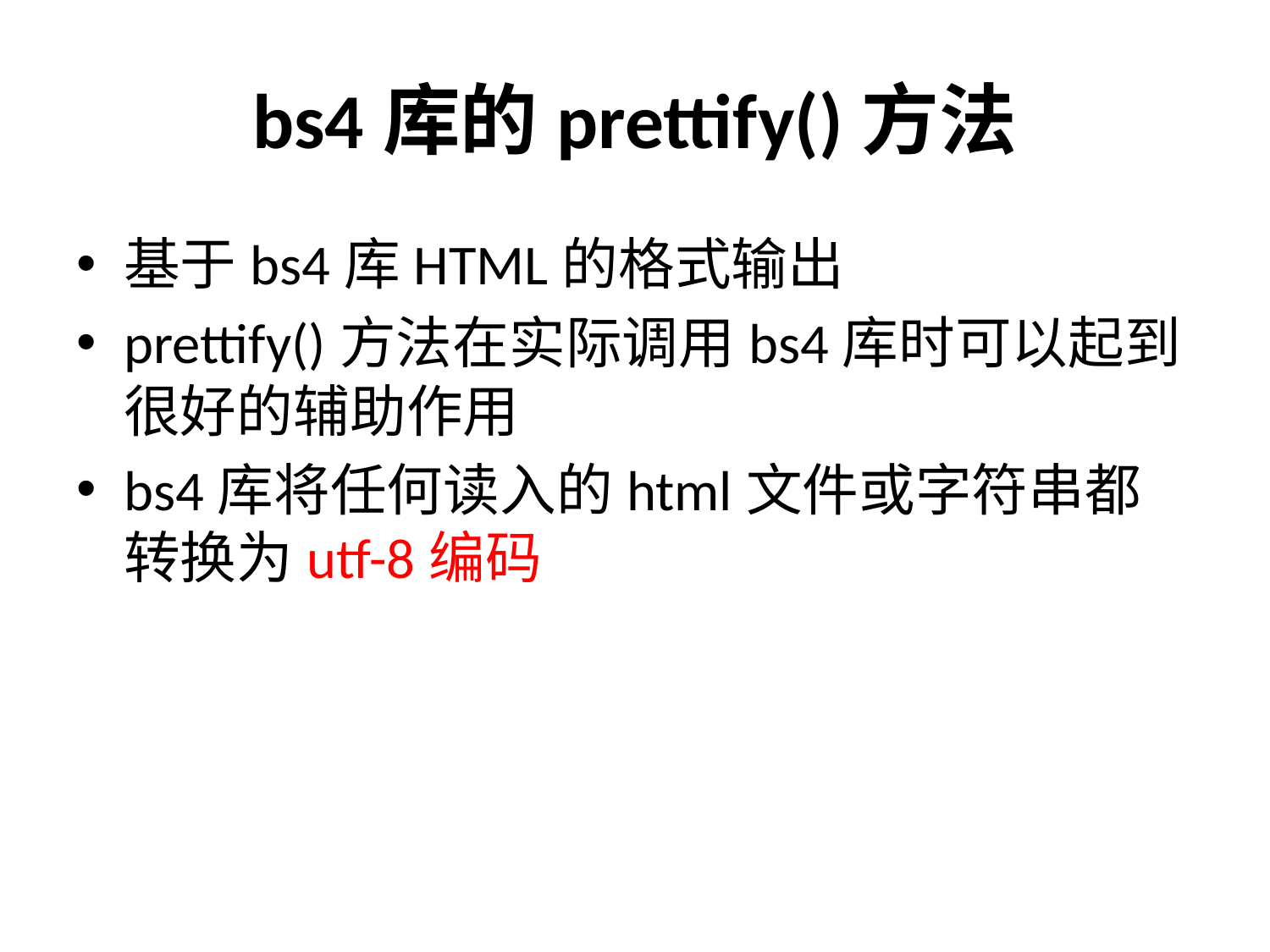

# bs4库的prettify()方法
基于bs4库HTML的格式输出
prettify()方法在实际调用bs4库时可以起到很好的辅助作用
bs4库将任何读入的html文件或字符串都转换为utf-8编码